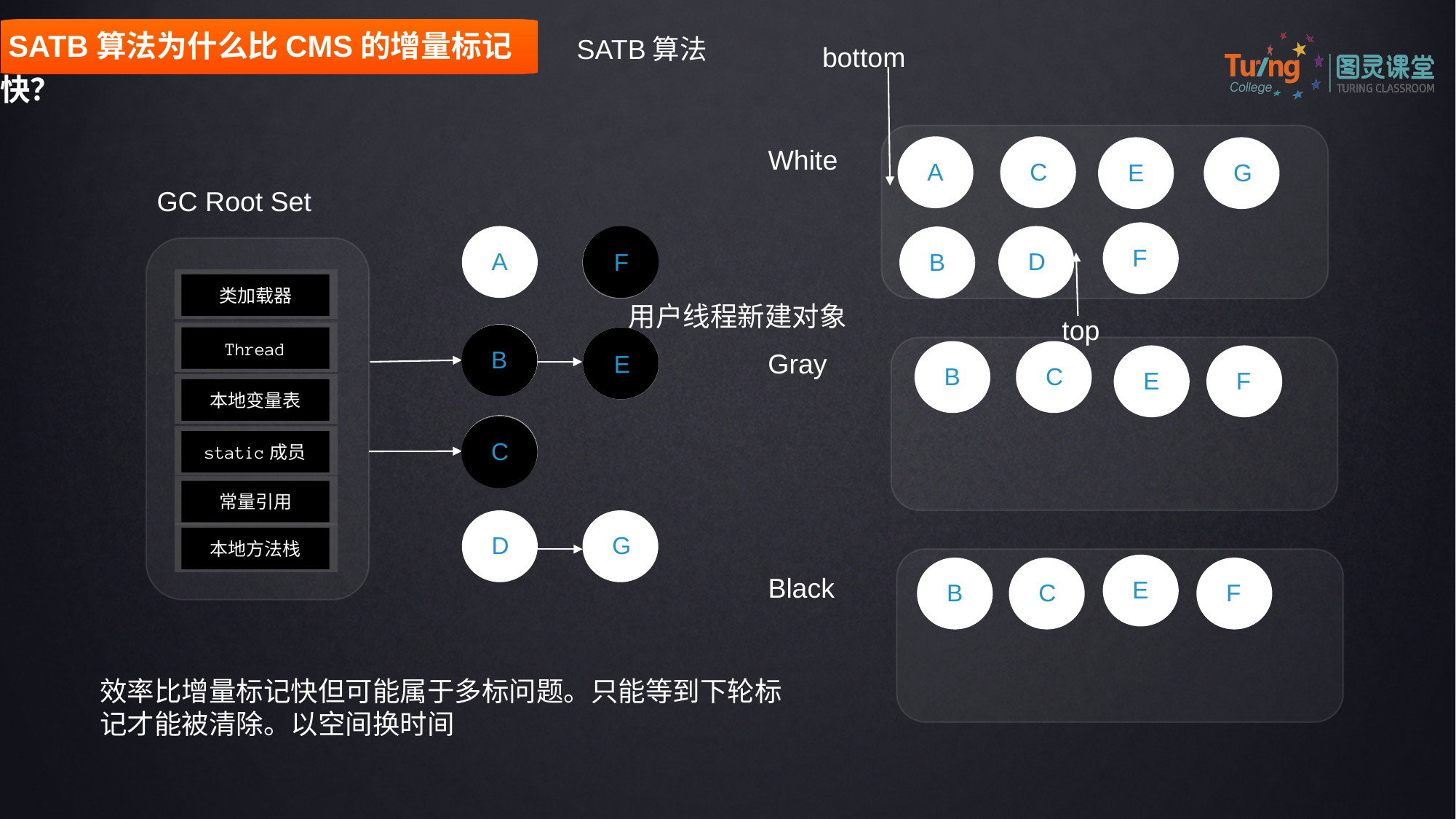

SATB算法为什么比CMS的增量标记快？
SATB算法
bottom

A

C
White

E

G
GC Root Set

F

D

A

F

F

B

F

类加载器
用户线程新建对象
top

B

B

B

E

E
Thread

E

Gray

B

C

E

F

本地变量表

C

C

C

static成员

常量引用

D

G

本地方法栈

E

B

C

F
Black
效率比增量标记快但可能属于多标问题。只能等到下轮标记才能被清除。以空间换时间